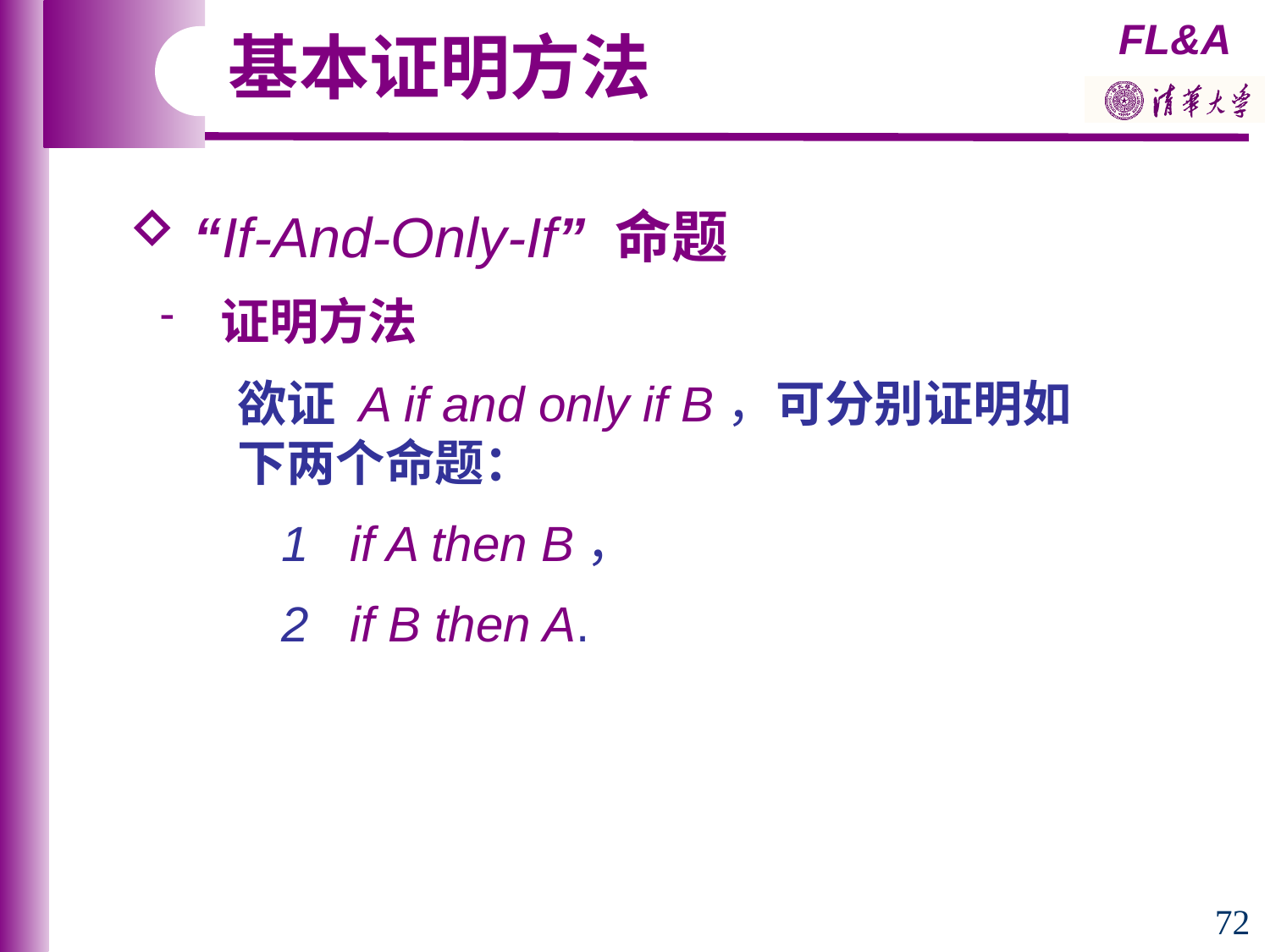

基本证明方法
 “If-And-Only-If” 命题

  证明方法
欲证 A if and only if B，可分别证明如下两个命题：

 1   if A then B，

 2   if B then A.
72